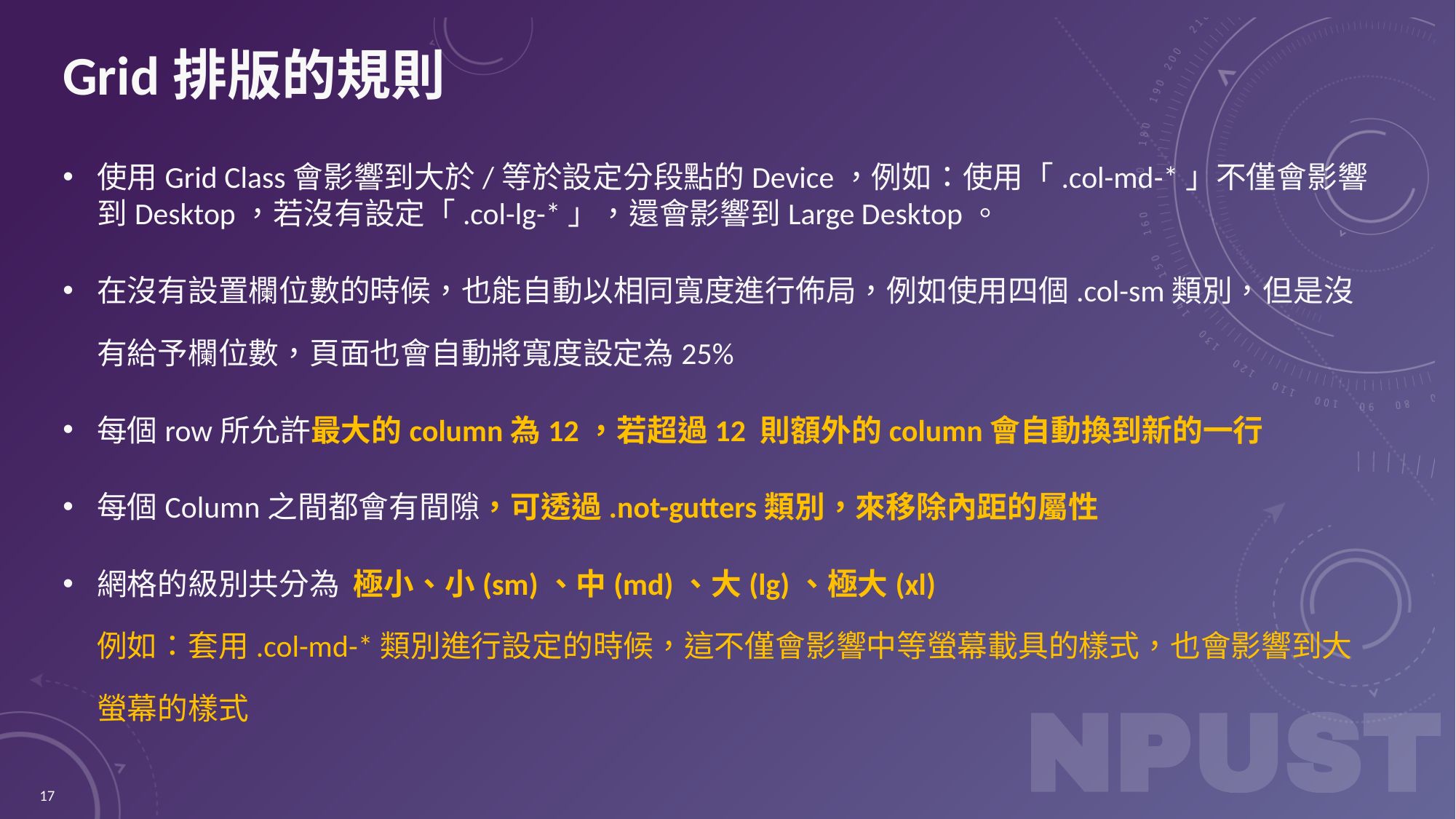

# Grid排版的規則
使用Grid Class會影響到大於/等於設定分段點的Device，例如：使用「.col-md-*」不僅會影響到Desktop，若沒有設定「.col-lg-*」，還會影響到Large Desktop。
在沒有設置欄位數的時候，也能自動以相同寬度進行佈局，例如使用四個.col-sm類別，但是沒有給予欄位數，頁面也會自動將寬度設定為25%
每個row所允許最大的column為12，若超過12 則額外的column會自動換到新的一行
每個Column之間都會有間隙，可透過.not-gutters類別，來移除內距的屬性
網格的級別共分為  極小、小(sm)、中(md)、大(lg)、極大(xl)
例如：套用.col-md-*類別進行設定的時候，這不僅會影響中等螢幕載具的樣式，也會影響到大螢幕的樣式
17